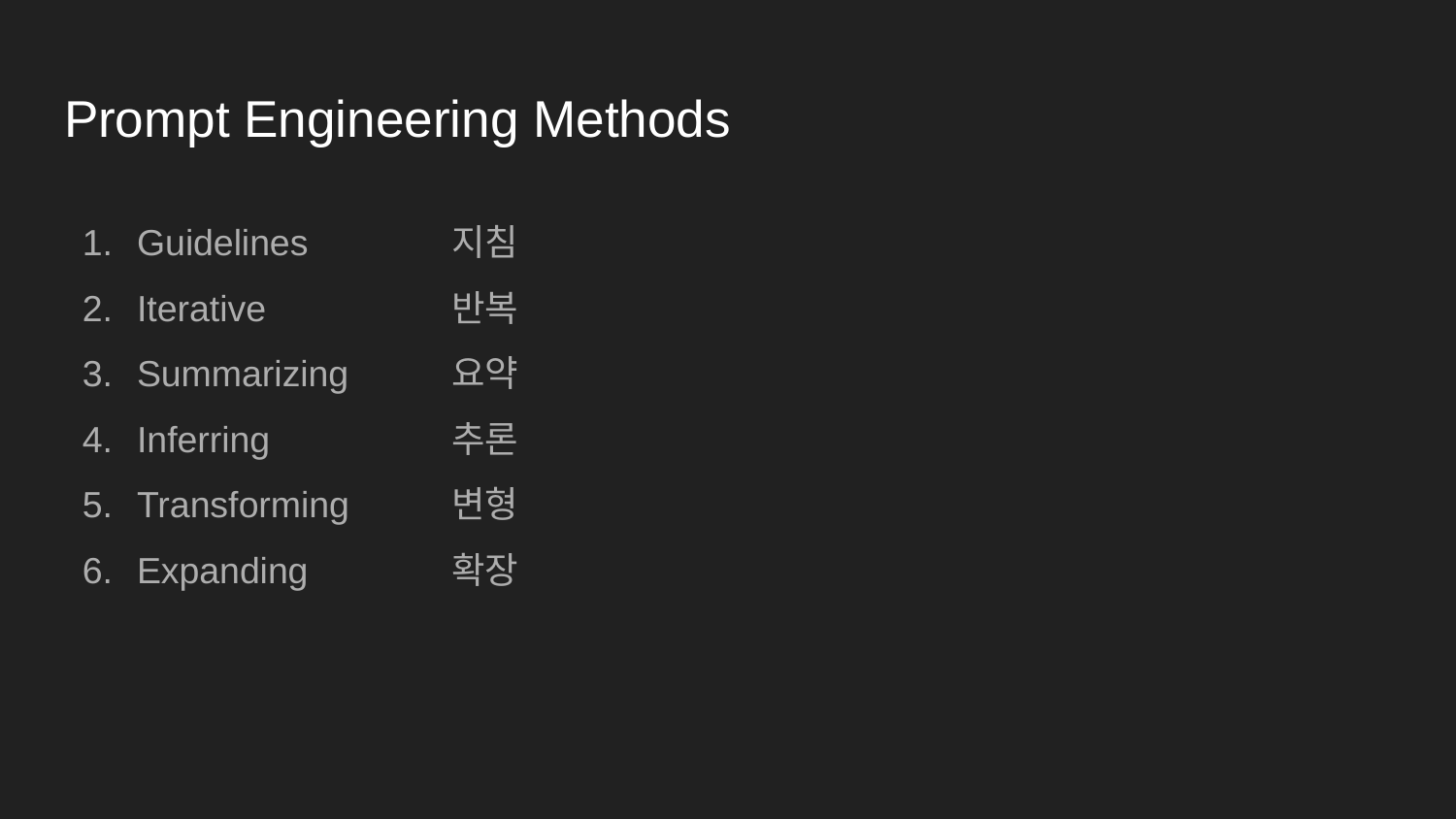

# Prompt Engineering Methods
Guidelines
Iterative
Summarizing
Inferring
Transforming
Expanding
지침
반복
요약
추론
변형
확장